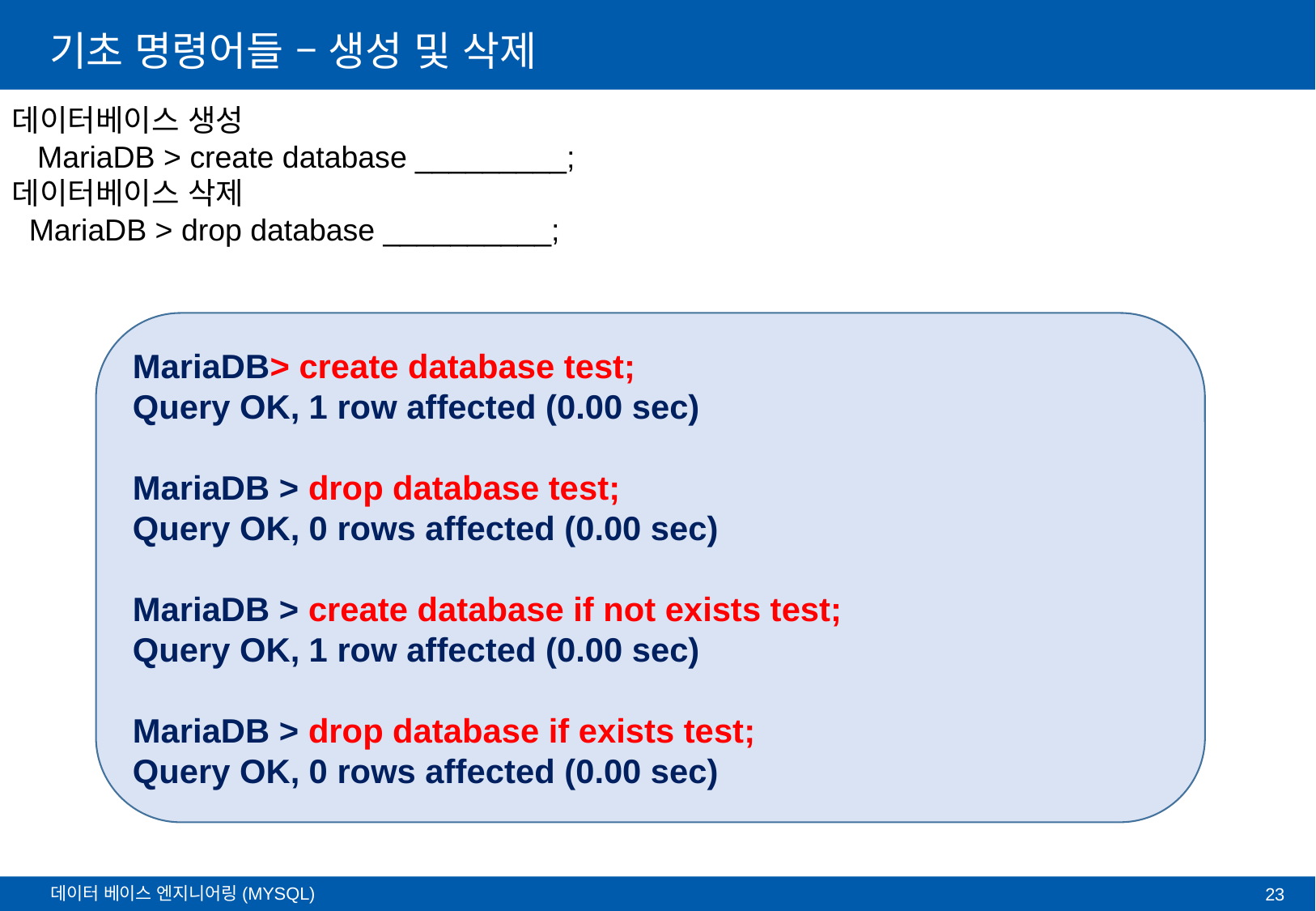

# 기초 명령어들 – 생성 및 삭제
데이터베이스 생성
   MariaDB > create database _________;
데이터베이스 삭제
  MariaDB > drop database __________;
MariaDB> create database test;
Query OK, 1 row affected (0.00 sec)

MariaDB > drop database test;
Query OK, 0 rows affected (0.00 sec)

MariaDB > create database if not exists test;
Query OK, 1 row affected (0.00 sec)

MariaDB > drop database if exists test;
Query OK, 0 rows affected (0.00 sec)
23